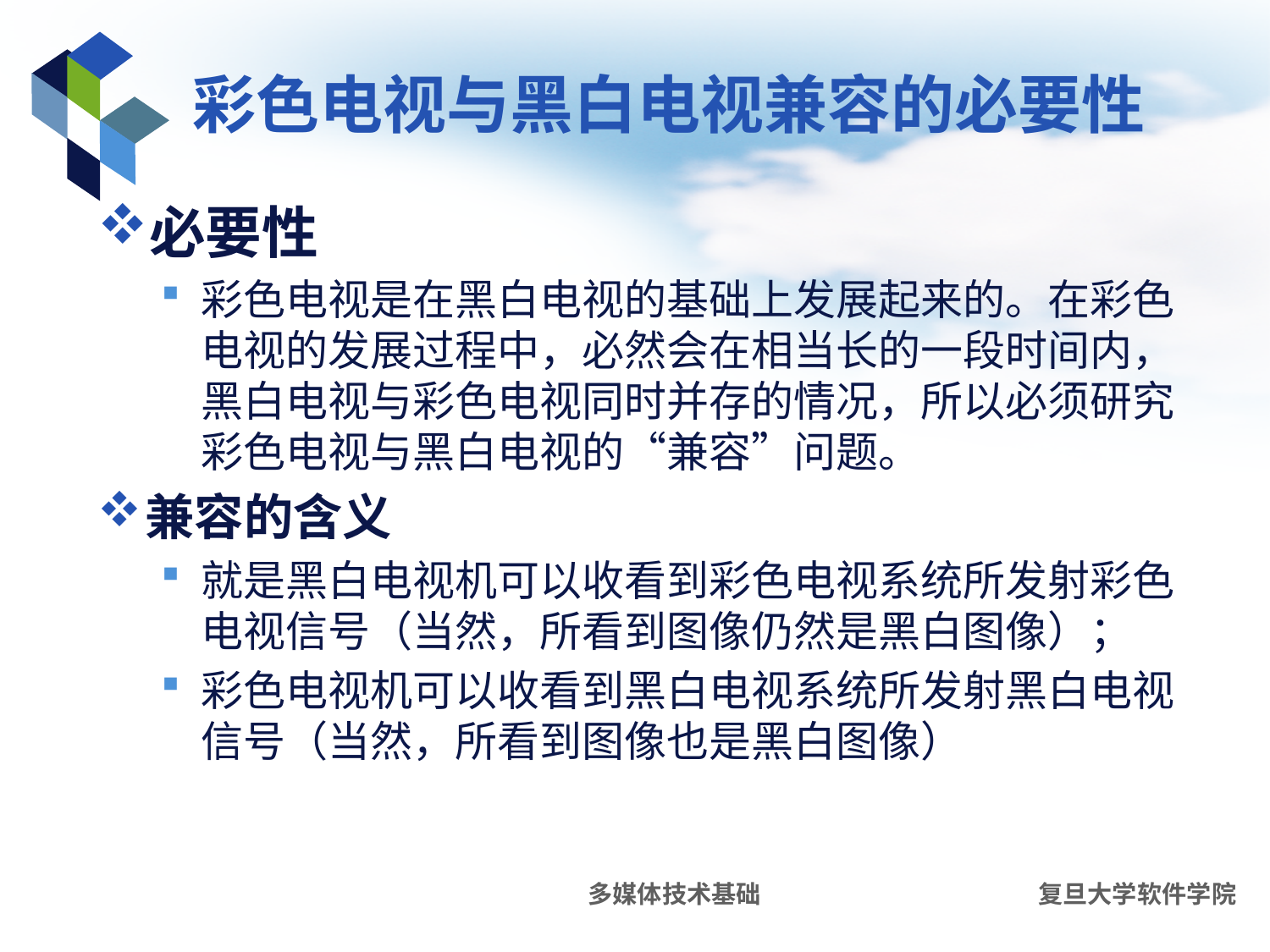

# 彩色电视与黑白电视兼容的必要性
必要性
彩色电视是在黑白电视的基础上发展起来的。在彩色电视的发展过程中，必然会在相当长的一段时间内，黑白电视与彩色电视同时并存的情况，所以必须研究彩色电视与黑白电视的“兼容”问题。
兼容的含义
就是黑白电视机可以收看到彩色电视系统所发射彩色电视信号（当然，所看到图像仍然是黑白图像）；
彩色电视机可以收看到黑白电视系统所发射黑白电视信号（当然，所看到图像也是黑白图像）
多媒体技术基础